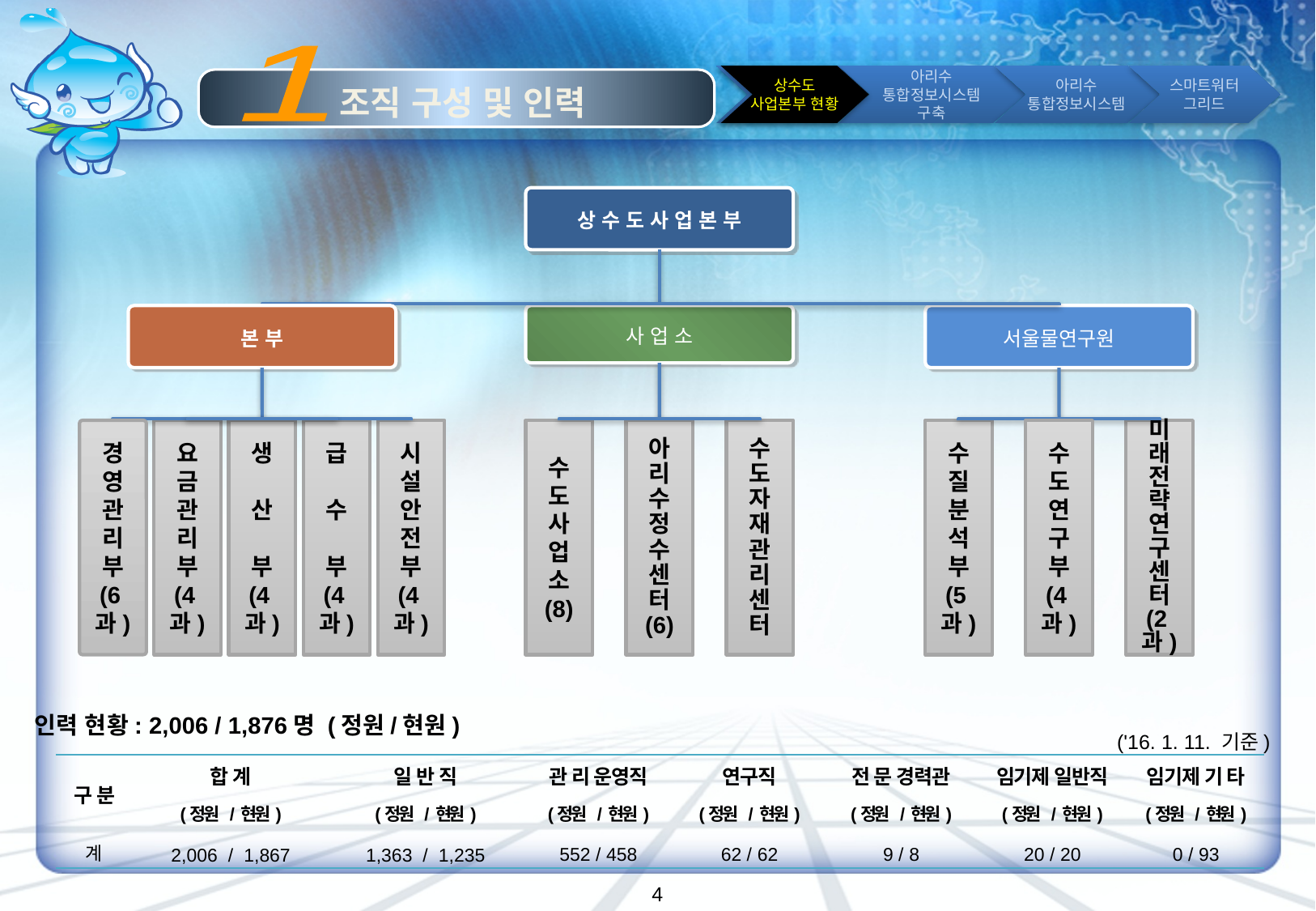

1
상수도
사업본부 현황

조직 구성 및 인력
상 수 도 사 업 본 부
서울물연구원
본 부
사 업 소
경
영
관
리
부
(6과)
요
금
관
리
부
(4과)
생

산

부
(4과)
급

수

부
(4과)
시
설
안
전
부
(4과)
수
도
사
업
소
(8)
아
리
수
정
수
센
터
(6)
수
도
자
재
관
리
센
터
수
질
분
석
부
(5과)
수
도
연
구
부
(4과)
미
래
전
략
연
구
센
터
(2과)

인력 현황: 2,006 / 1,876명 (정원/현원)
('16. 1. 11. 기준)
| 구 분 | 합 계 | 일 반 직 | 관 리 운영직 | 연구직 | 전 문 경력관 | 임기제 일반직 | 임기제 기 타 |
| --- | --- | --- | --- | --- | --- | --- | --- |
|  | (정원 / 현원) | (정원 / 현원) | (정원 / 현원) | (정원 / 현원) | (정원 / 현원) | (정원 / 현원) | (정원 / 현원) |
| 계 | 2,006 / 1,867 | 1,363 / 1,235 | 552 / 458 | 62 / 62 | 9 / 8 | 20 / 20 | 0 / 93 |
4